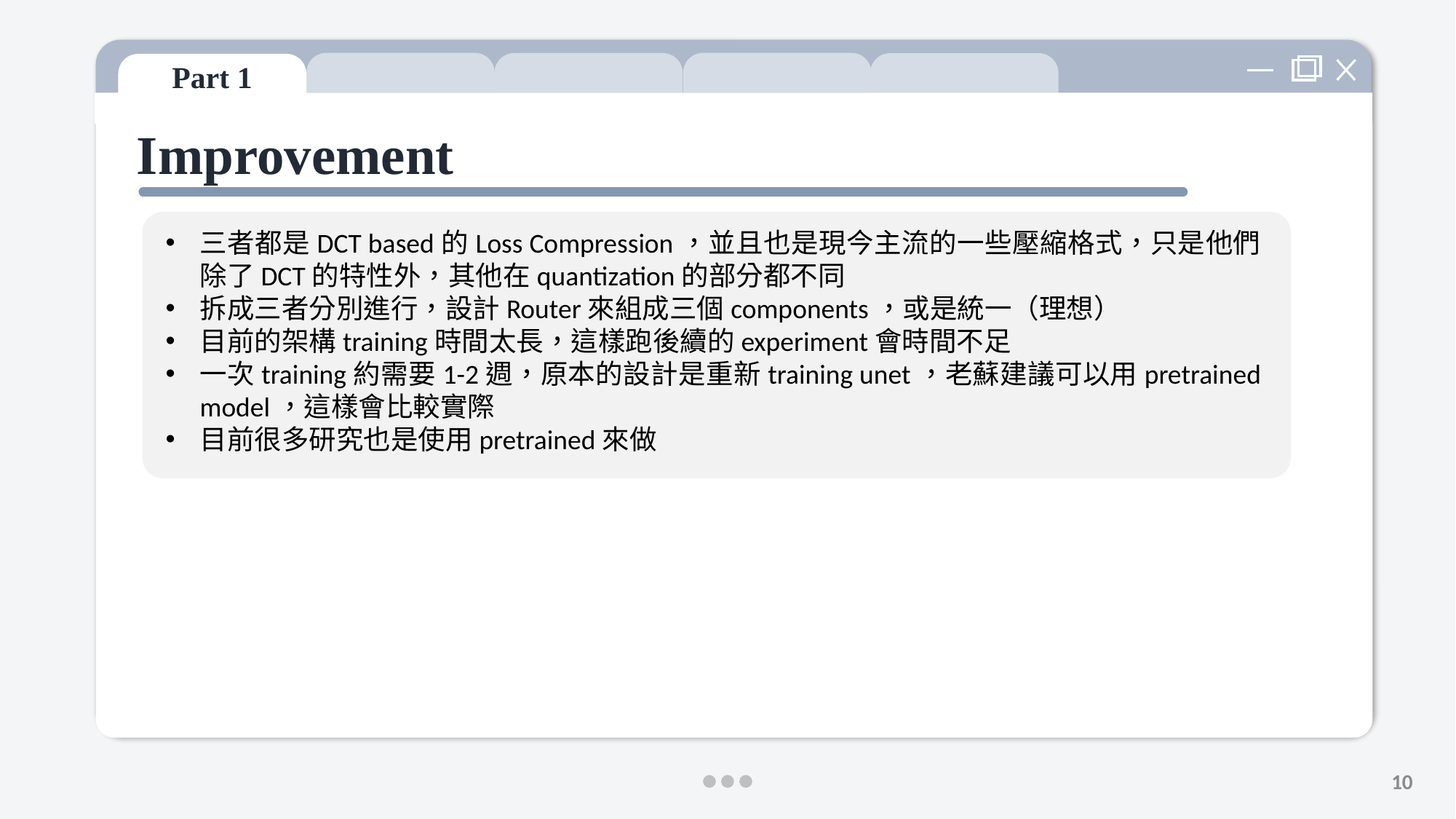

Part 1

Improvement

三者都是DCT based的Loss Compression，並且也是現今主流的一些壓縮格式，只是他們除了DCT的特性外，其他在quantization的部分都不同
拆成三者分別進行，設計Router來組成三個components，或是統一（理想）
目前的架構training時間太長，這樣跑後續的experiment會時間不足
一次training約需要1-2週，原本的設計是重新training unet，老蘇建議可以用pretrained model，這樣會比較實際
目前很多研究也是使用pretrained來做
10